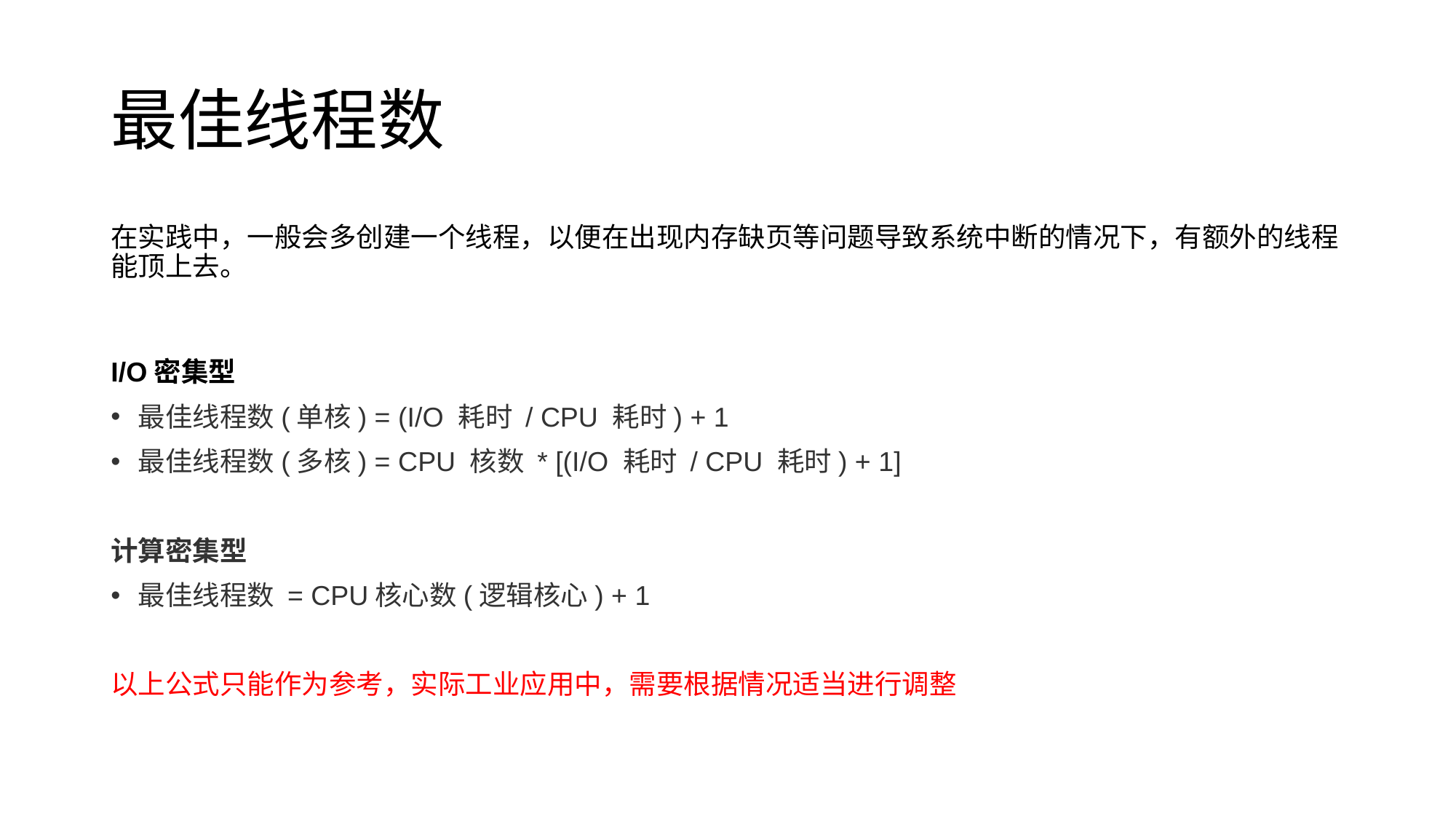

# 最佳线程数
在实践中，一般会多创建一个线程，以便在出现内存缺页等问题导致系统中断的情况下，有额外的线程能顶上去。

I/O密集型
最佳线程数(单核) = (I/O 耗时 / CPU 耗时) + 1
最佳线程数(多核) = CPU 核数 * [(I/O 耗时 / CPU 耗时) + 1]

计算密集型
最佳线程数 = CPU核心数(逻辑核心) + 1

以上公式只能作为参考，实际工业应用中，需要根据情况适当进行调整